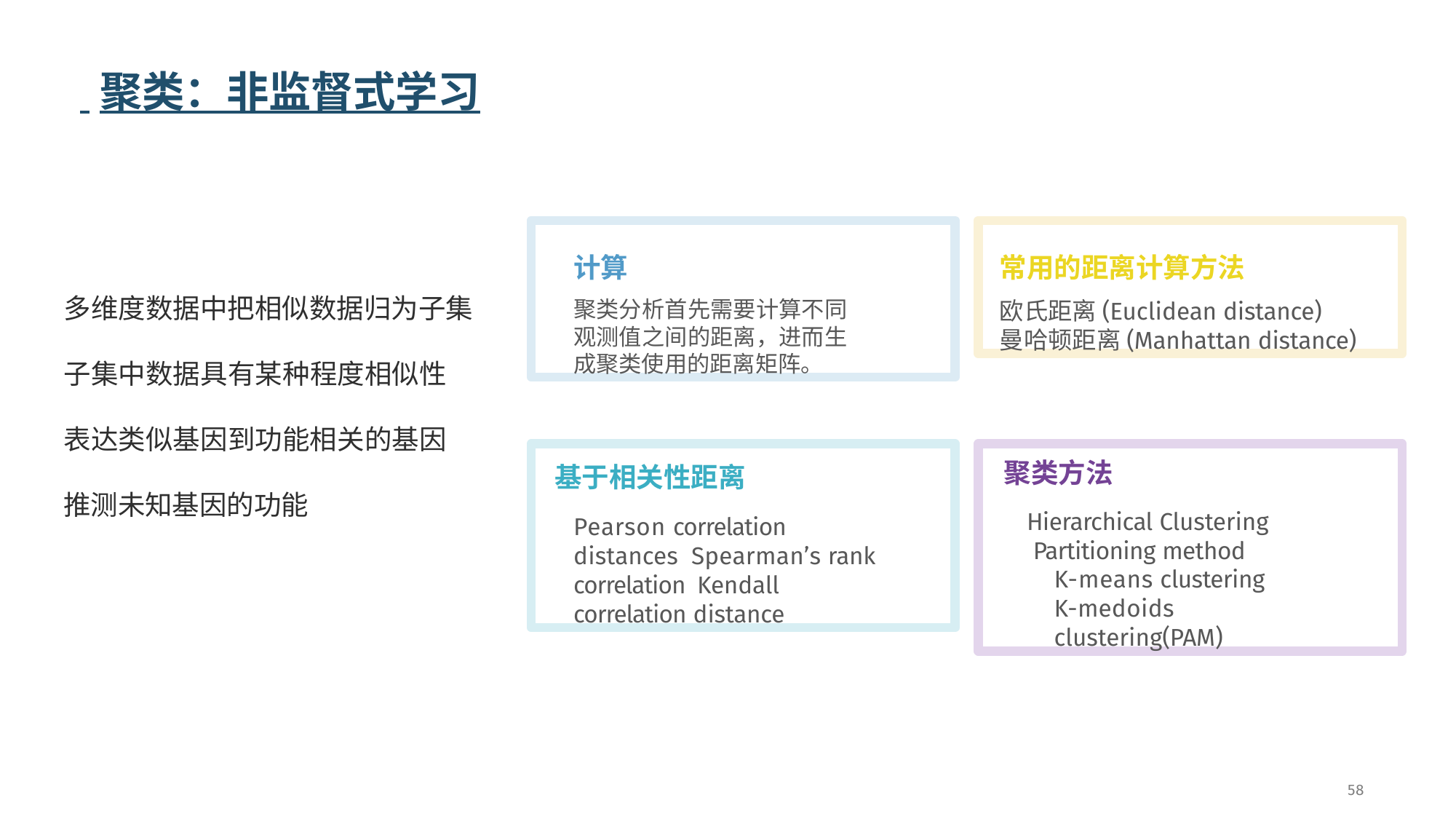

# 聚类：非监督式学习
计算
聚类分析首先需要计算不同 观测值之间的距离，进而生 成聚类使用的距离矩阵。
常用的距离计算方法
欧氏距离(Euclidean distance)
曼哈顿距离(Manhattan distance)
多维度数据中把相似数据归为子集
子集中数据具有某种程度相似性 表达类似基因到功能相关的基因 推测未知基因的功能
基于相关性距离
Pearson correlation distances  Spearman’s rank correlation  Kendall correlation distance
聚类方法
Hierarchical Clustering  Partitioning method
K-means clustering
K-medoids clustering(PAM)
58